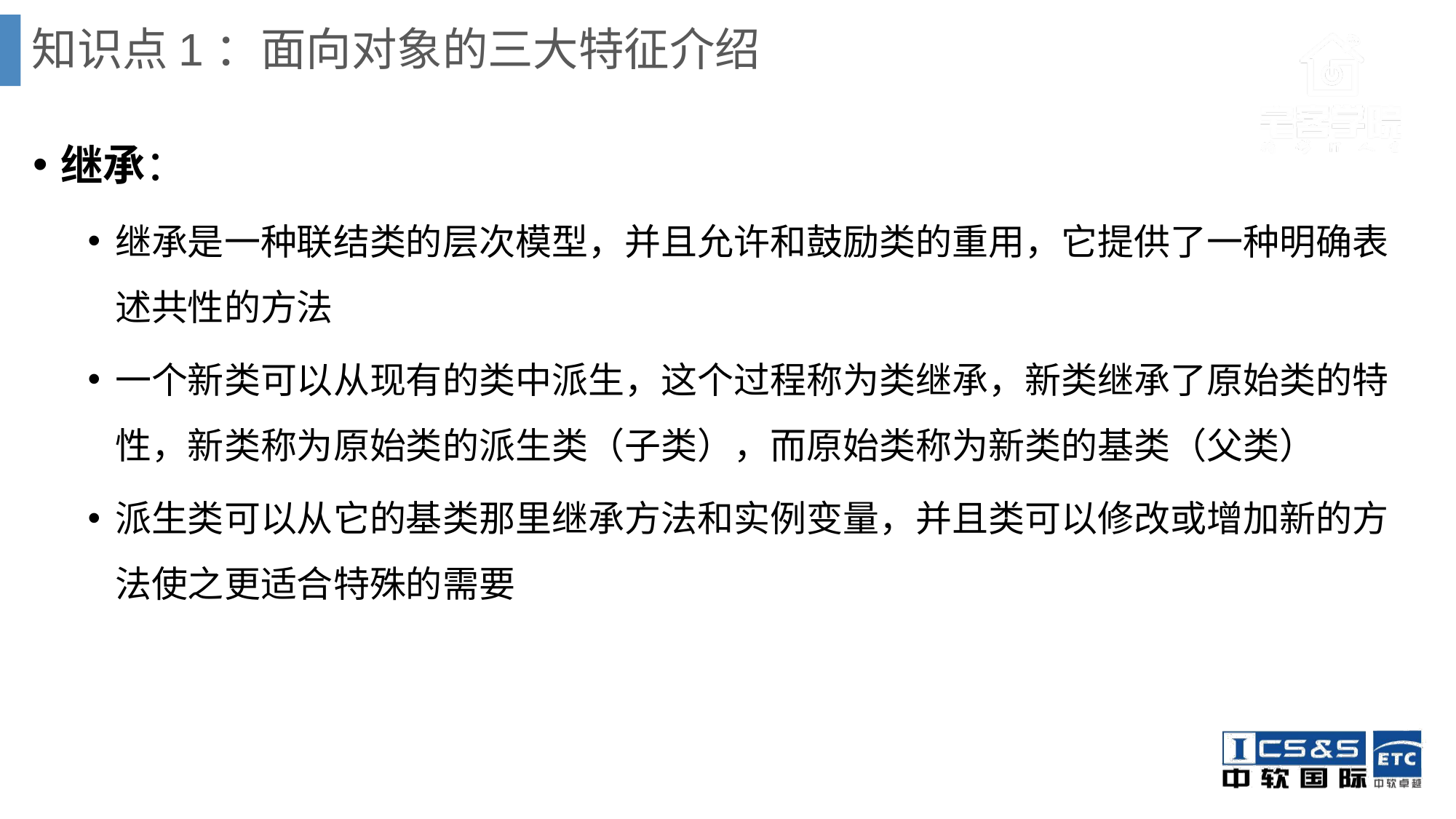

# 知识点1：面向对象的三大特征介绍
继承：
继承是一种联结类的层次模型，并且允许和鼓励类的重用，它提供了一种明确表述共性的方法
一个新类可以从现有的类中派生，这个过程称为类继承，新类继承了原始类的特性，新类称为原始类的派生类（子类），而原始类称为新类的基类（父类）
派生类可以从它的基类那里继承方法和实例变量，并且类可以修改或增加新的方法使之更适合特殊的需要